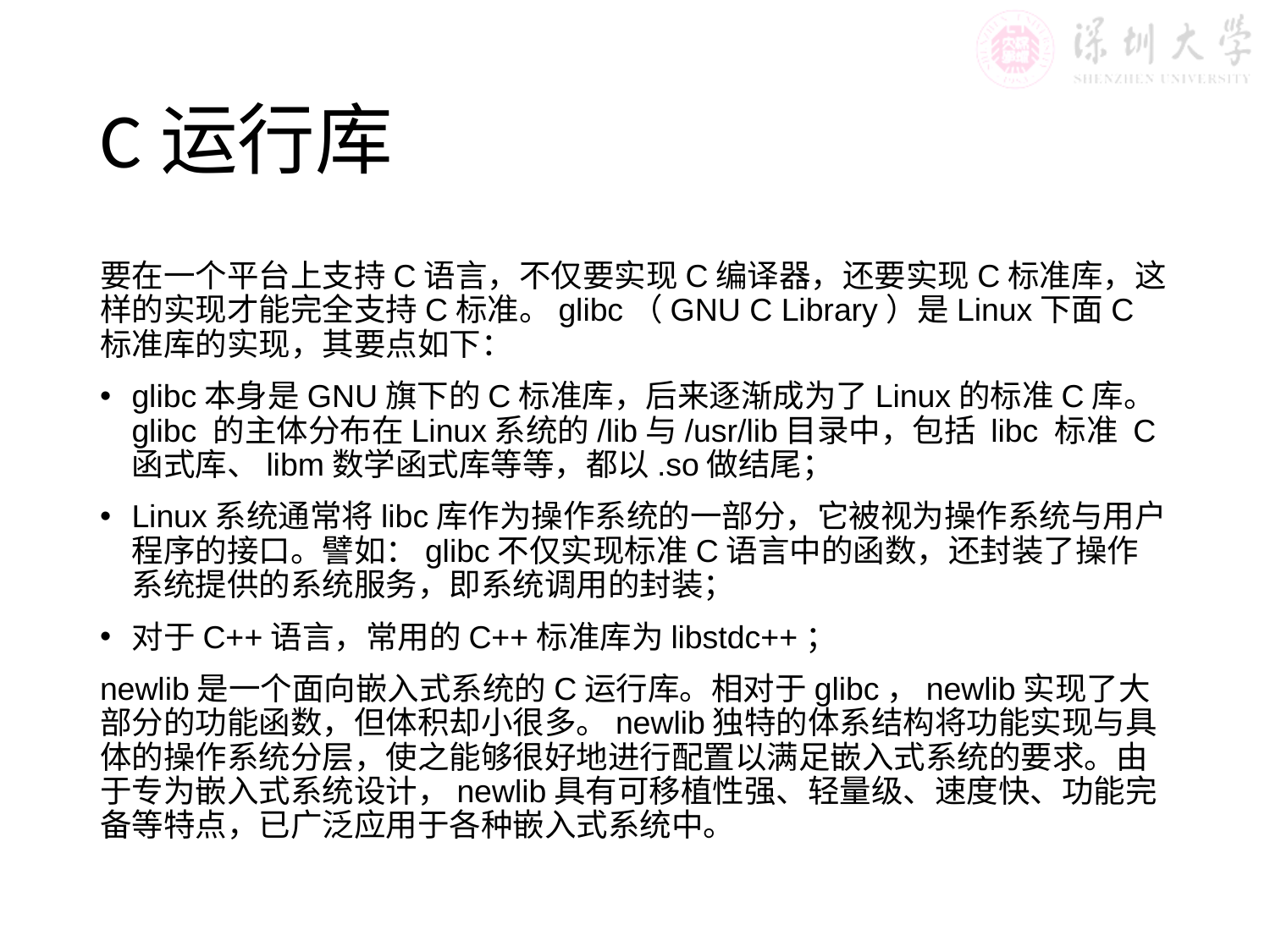

# C运行库
要在一个平台上支持C语言，不仅要实现C编译器，还要实现C标准库，这样的实现才能完全支持C标准。glibc（GNU C Library）是Linux下面C标准库的实现，其要点如下：
glibc本身是GNU旗下的C标准库，后来逐渐成为了Linux的标准C库。glibc 的主体分布在Linux系统的/lib与/usr/lib目录中，包括 libc 标准 C 函式库、libm数学函式库等等，都以.so做结尾；
Linux系统通常将libc库作为操作系统的一部分，它被视为操作系统与用户程序的接口。譬如：glibc不仅实现标准C语言中的函数，还封装了操作系统提供的系统服务，即系统调用的封装；
对于C++语言，常用的C++标准库为libstdc++；
newlib是一个面向嵌入式系统的C运行库。相对于glibc，newlib实现了大部分的功能函数，但体积却小很多。newlib独特的体系结构将功能实现与具体的操作系统分层，使之能够很好地进行配置以满足嵌入式系统的要求。由于专为嵌入式系统设计，newlib具有可移植性强、轻量级、速度快、功能完备等特点，已广泛应用于各种嵌入式系统中。